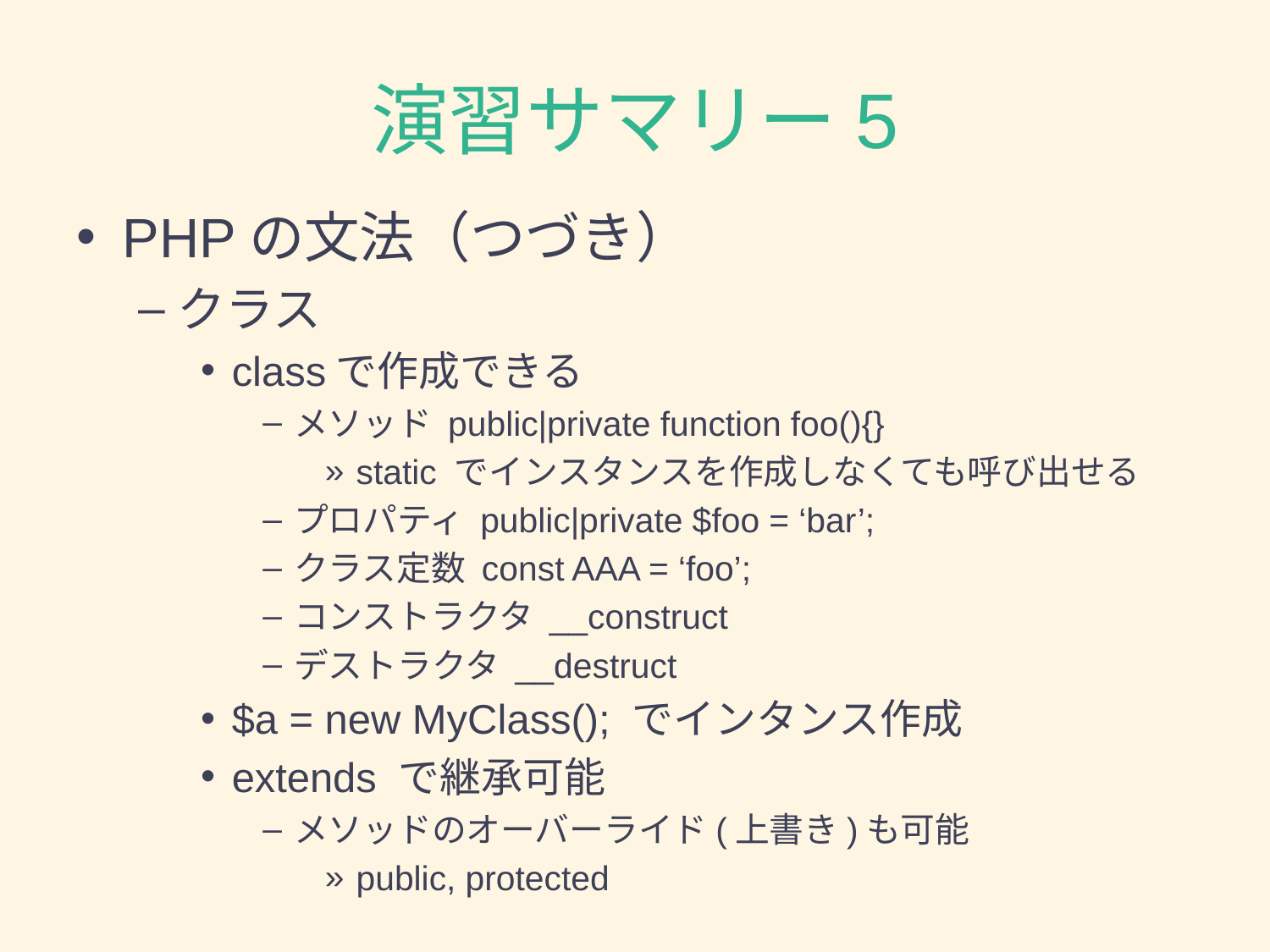

# 演習サマリー5
PHPの文法（つづき）
クラス
classで作成できる
メソッド public|private function foo(){}
static でインスタンスを作成しなくても呼び出せる
プロパティ public|private $foo = ‘bar’;
クラス定数 const AAA = ‘foo’;
コンストラクタ __construct
デストラクタ __destruct
$a = new MyClass(); でインタンス作成
extends で継承可能
メソッドのオーバーライド(上書き)も可能
public, protected